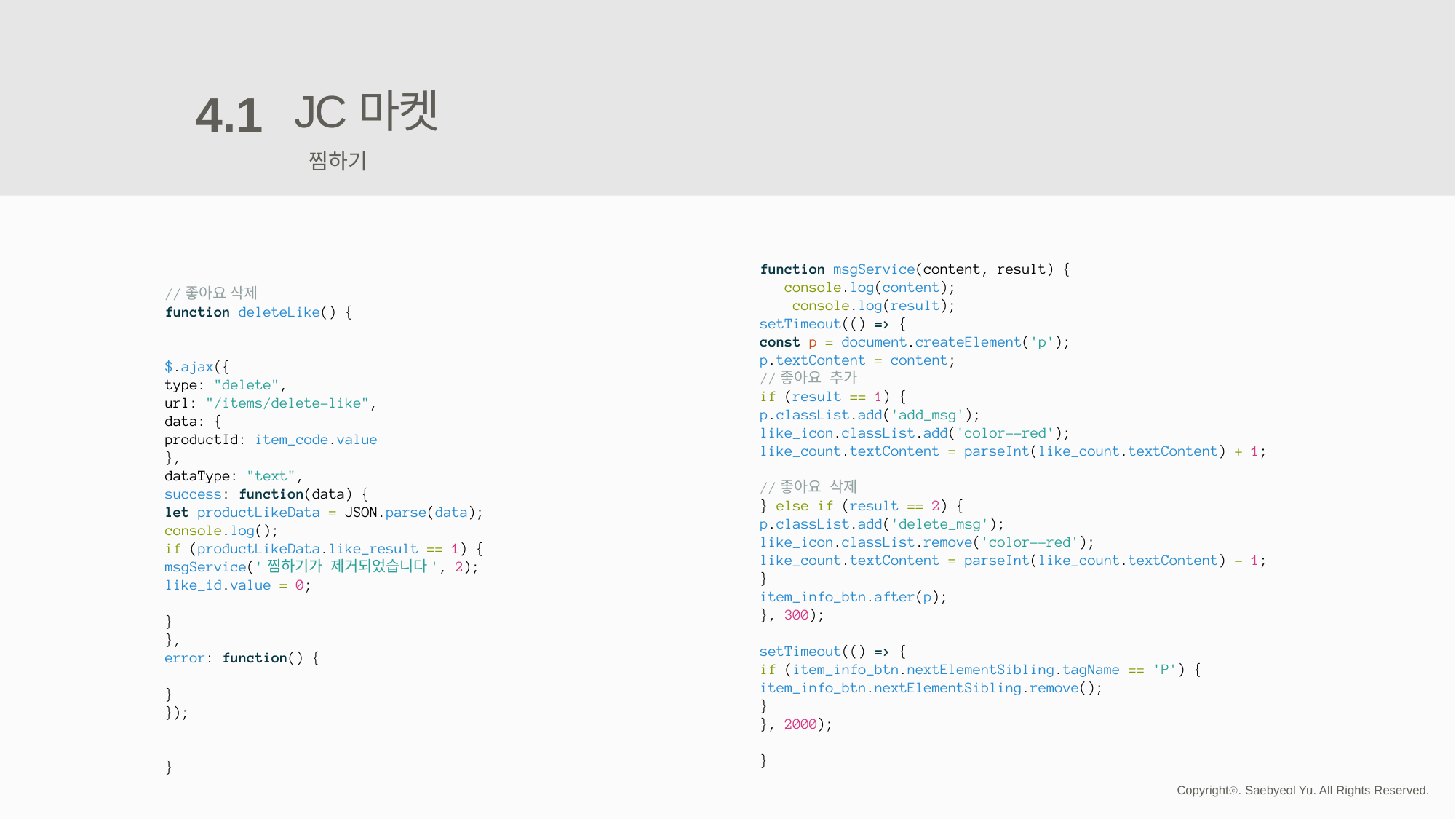

JC마켓
4.1
찜하기
function msgService(content, result) {
   console.log(content);
    console.log(result);
setTimeout(() => {
const p = document.createElement('p');
p.textContent = content;
//좋아요 추가
if (result == 1) {
p.classList.add('add_msg');
like_icon.classList.add('color--red');
like_count.textContent = parseInt(like_count.textContent) + 1;

//좋아요 삭제
} else if (result == 2) {
p.classList.add('delete_msg');
like_icon.classList.remove('color--red');
like_count.textContent = parseInt(like_count.textContent) - 1;
}
item_info_btn.after(p);
}, 300);

setTimeout(() => {
if (item_info_btn.nextElementSibling.tagName == 'P') {
item_info_btn.nextElementSibling.remove();
}
}, 2000);

}
//좋아요 삭제
function deleteLike() {

$.ajax({
type: "delete",
url: "/items/delete-like",
data: {
productId: item_code.value
},
dataType: "text",
success: function(data) {
let productLikeData = JSON.parse(data);
console.log();
if (productLikeData.like_result == 1) {
msgService('찜하기가 제거되었습니다', 2);
like_id.value = 0;

}
},
error: function() {

}
});

}